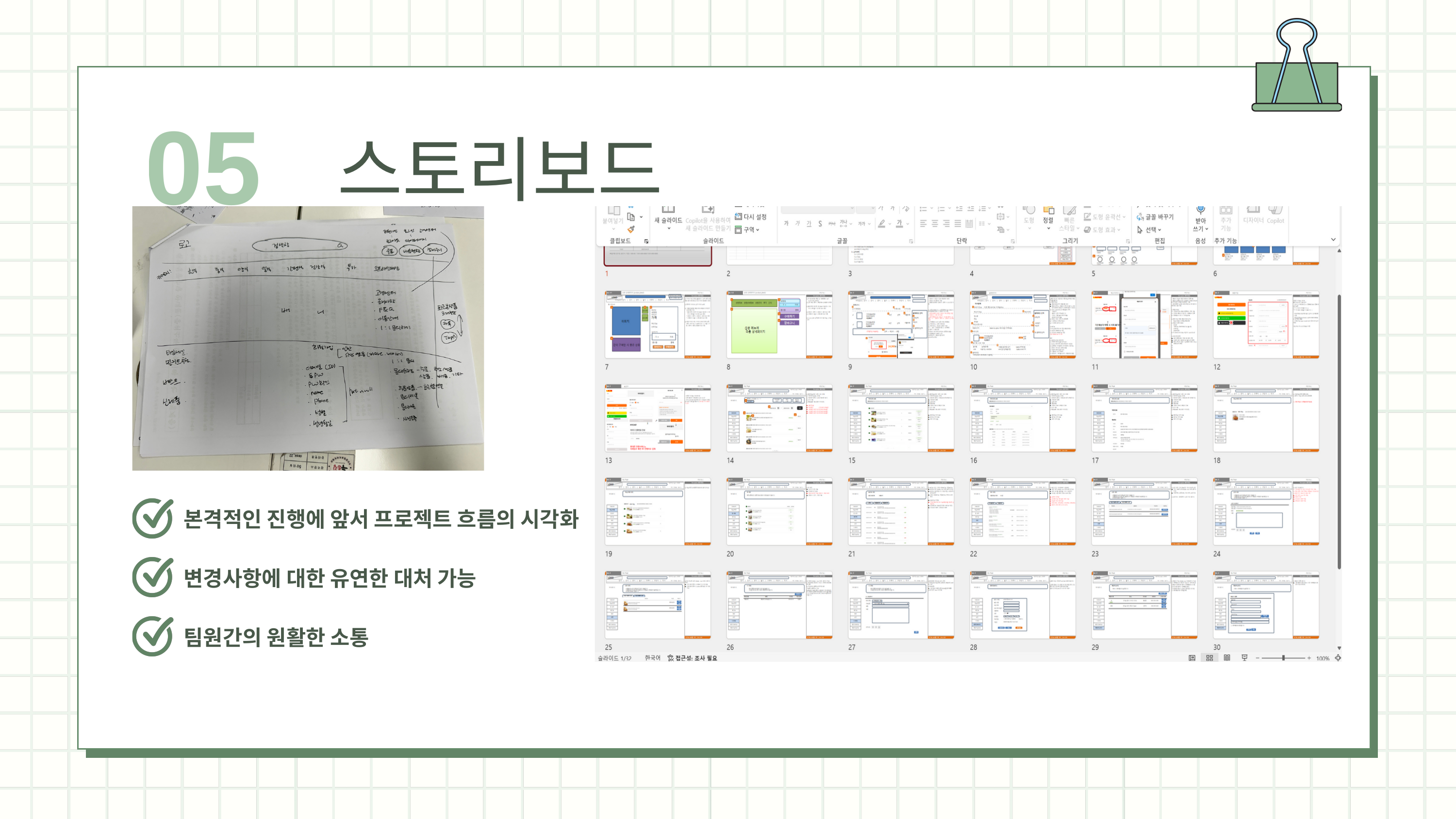

대본
프로젝트 초기에 벤치마킹할 쇼핑몰 사례가 있었지만, 진행하면서 수정이 필요한 부분이 생길 것을 고려해 우리 팀만의 흐름을 시각화하고자 스토리보드를 제작했습니다.
 각 파트의 기능과 구조를 더 심플하고 명확하게 정리했으며, 팀원 간의 의견을 반영해 한눈에 이해되는 화면 구성을 목표로 했습니다.
 실제로 회의 때마다 스토리보드를 함께 보며 소통한 덕분에 이해도와 협업 효율이 크게 향상되었습니다.

05
스토리보드

본격적인 진행에 앞서 프로젝트 흐름의 시각화

변경사항에 대한 유연한 대처 가능

팀원간의 원활한 소통